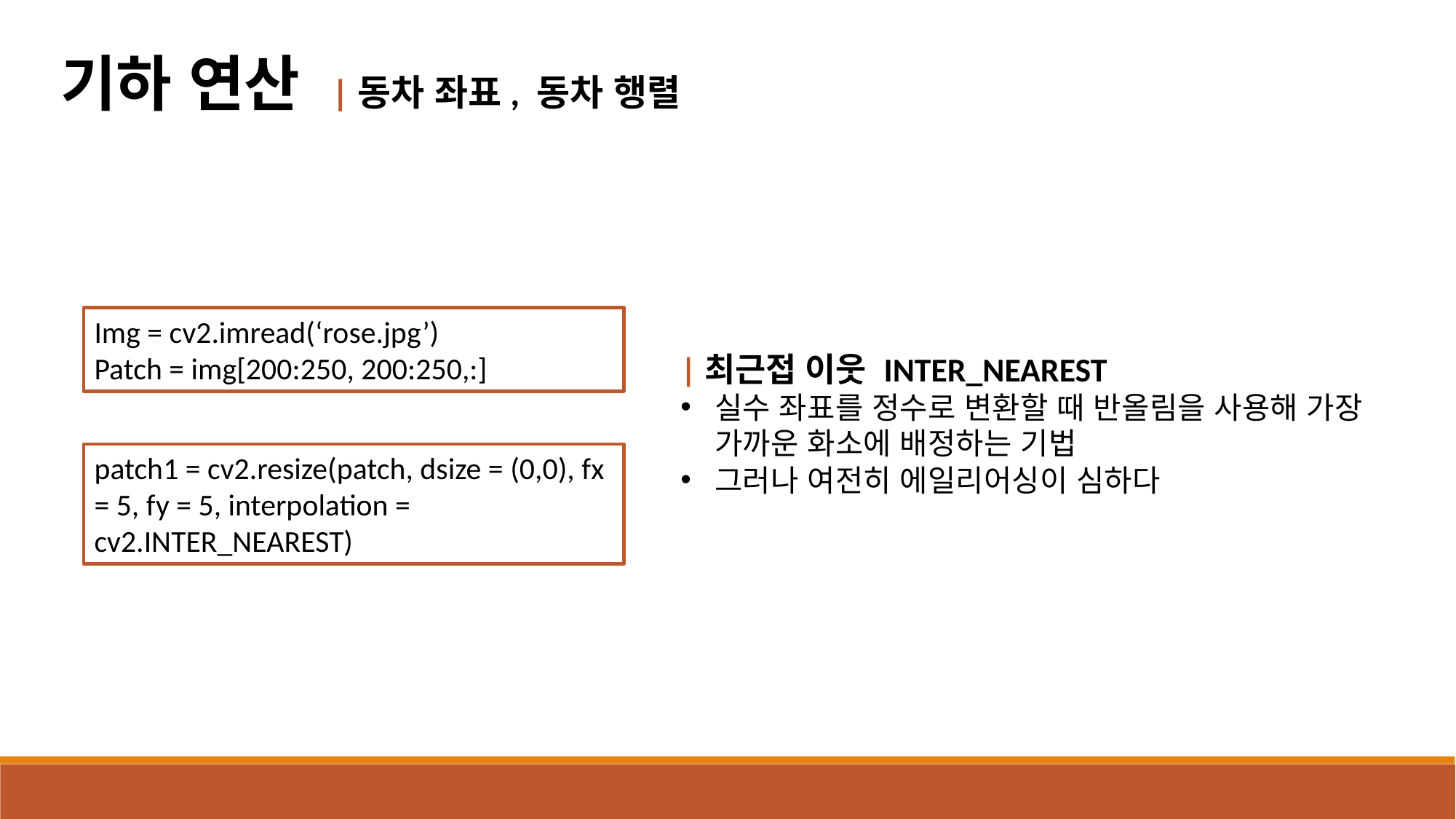

기하 연산 |동차 좌표, 동차 행렬
Img = cv2.imread(‘rose.jpg’)
Patch = img[200:250, 200:250,:]
|최근접 이웃 INTER_NEAREST
실수 좌표를 정수로 변환할 때 반올림을 사용해 가장 가까운 화소에 배정하는 기법
그러나 여전히 에일리어싱이 심하다
patch1 = cv2.resize(patch, dsize = (0,0), fx = 5, fy = 5, interpolation = cv2.INTER_NEAREST)